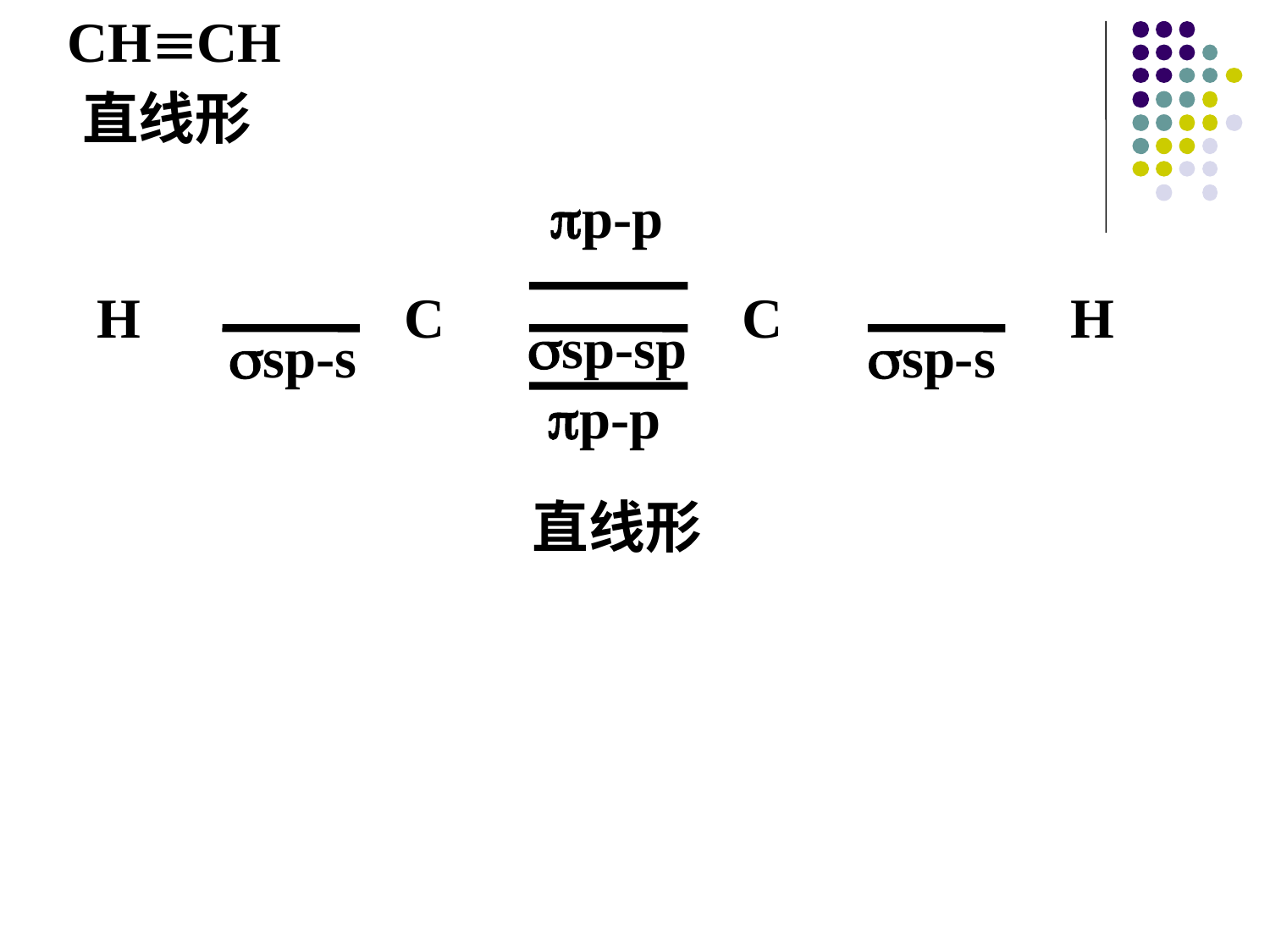

CH≡CH
直线形
 πp-p
H
C                     C
H

 σsp-sp
  σsp-s                                    σsp-s

πp-p

直线形